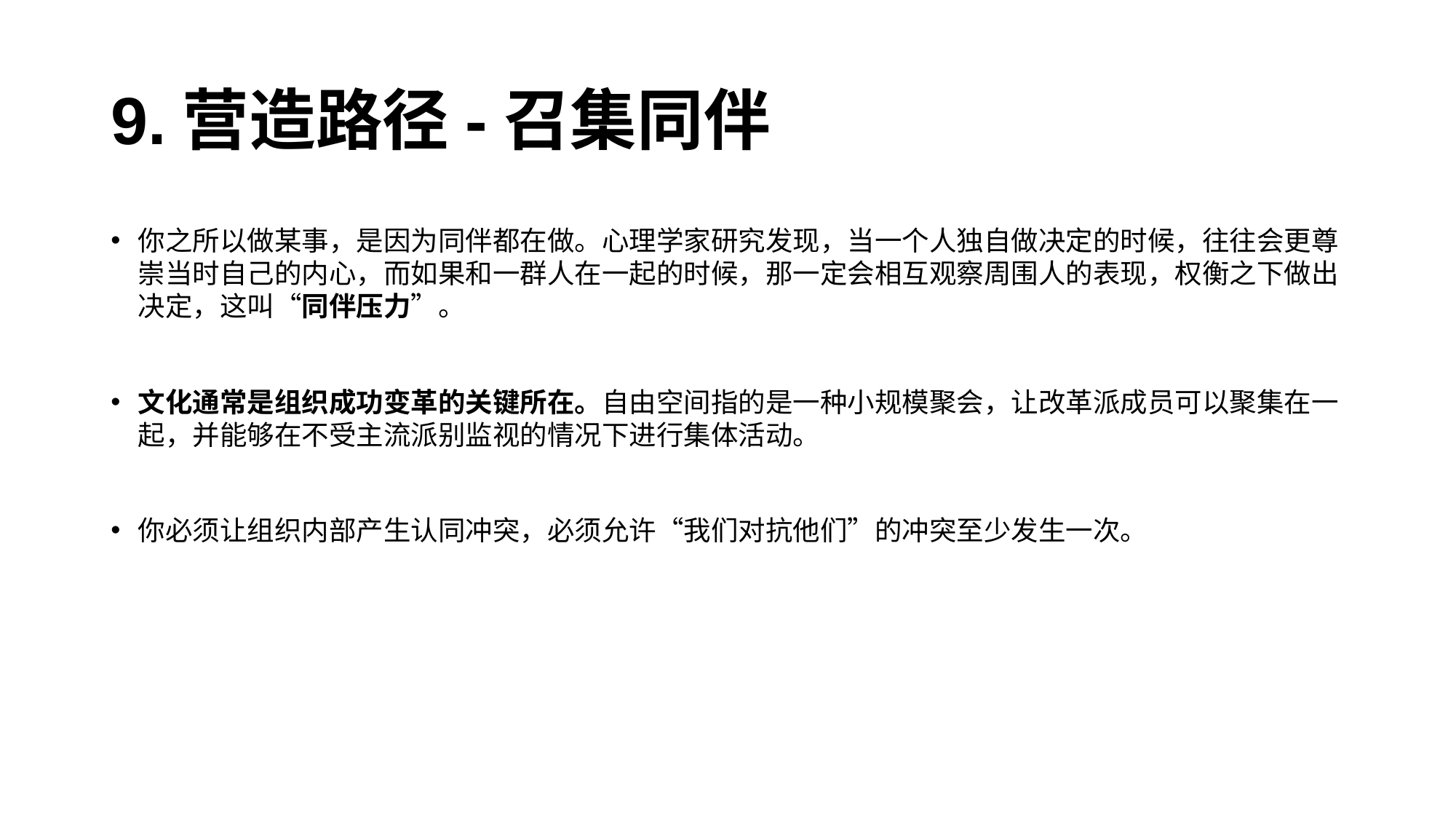

# 9.营造路径-召集同伴
你之所以做某事，是因为同伴都在做。心理学家研究发现，当一个人独自做决定的时候，往往会更尊崇当时自己的内心，而如果和一群人在一起的时候，那一定会相互观察周围人的表现，权衡之下做出决定，这叫“同伴压力”。

文化通常是组织成功变革的关键所在。自由空间指的是一种小规模聚会，让改革派成员可以聚集在一起，并能够在不受主流派别监视的情况下进行集体活动。

你必须让组织内部产生认同冲突，必须允许“我们对抗他们”的冲突至少发生一次。